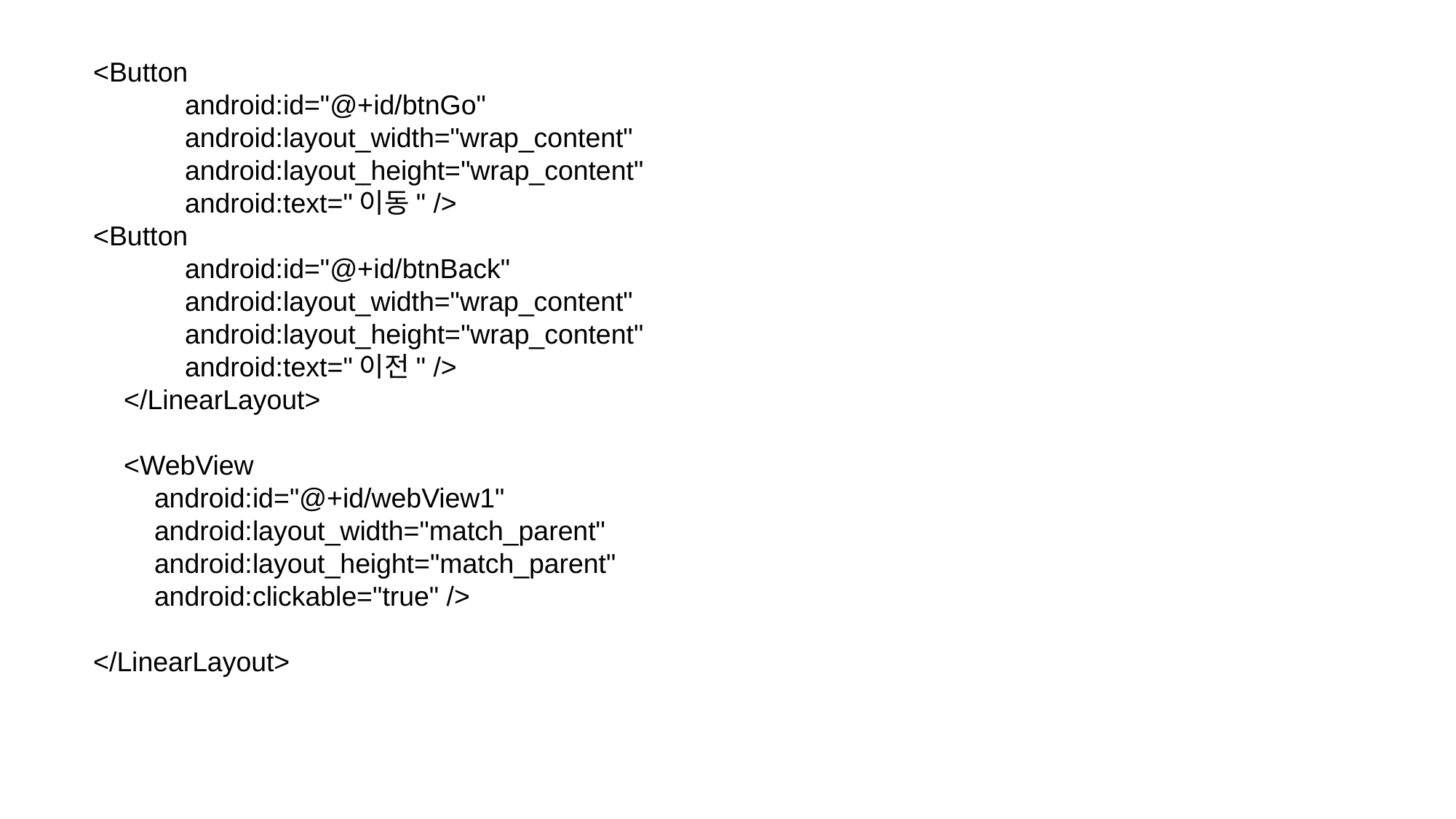

<Button
            android:id="@+id/btnGo"
            android:layout_width="wrap_content"
            android:layout_height="wrap_content"
            android:text="이동" />
<Button
            android:id="@+id/btnBack"
            android:layout_width="wrap_content"
            android:layout_height="wrap_content"
            android:text="이전" />
    </LinearLayout>

    <WebView
        android:id="@+id/webView1"
        android:layout_width="match_parent"
        android:layout_height="match_parent"
        android:clickable="true" />

</LinearLayout>